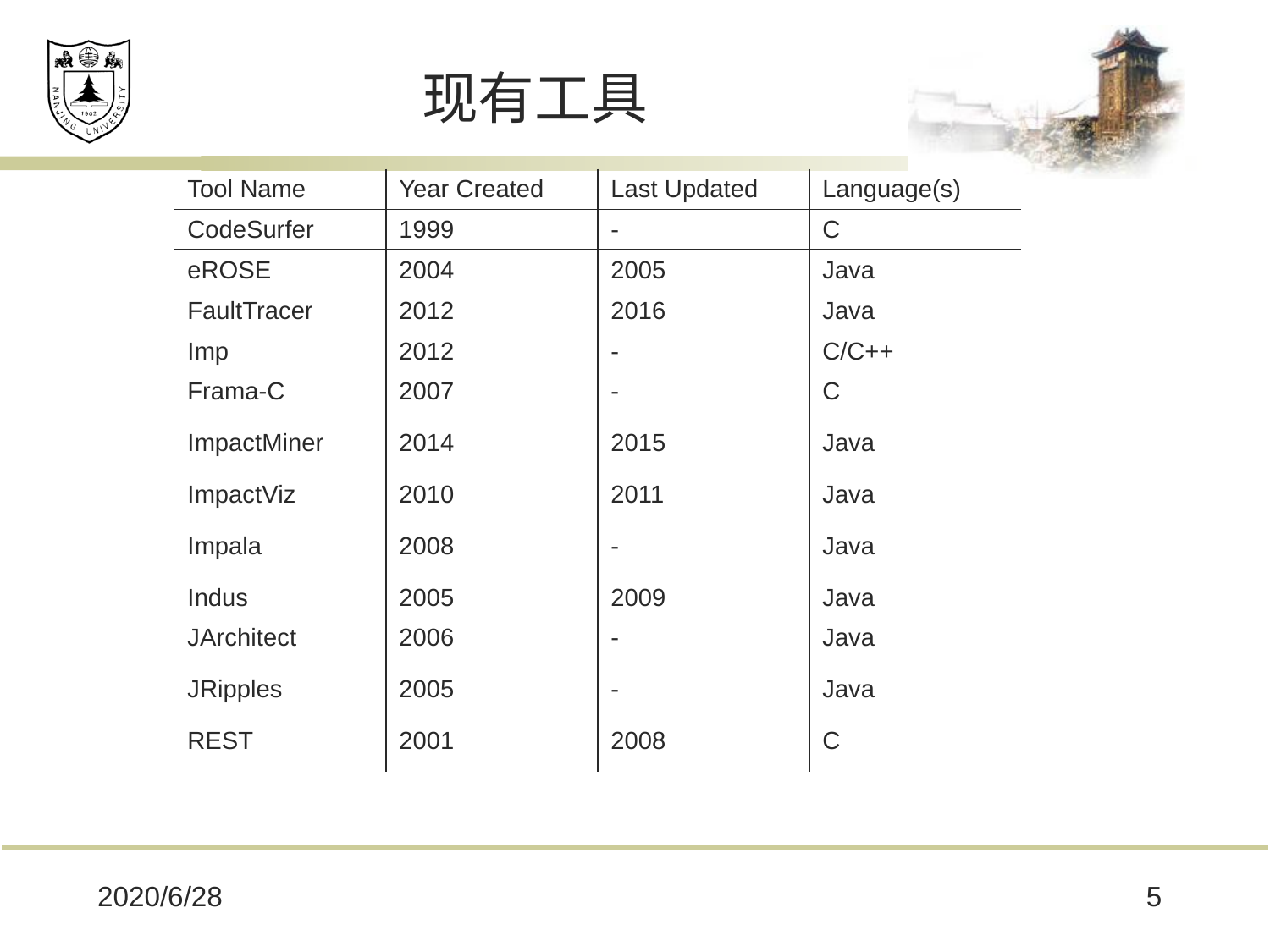

# 现有工具
| Tool Name | Year Created | Last Updated | Language(s) |
| --- | --- | --- | --- |
| CodeSurfer | 1999 | - | C |
| eROSE | 2004 | 2005 | Java |
| FaultTracer | 2012 | 2016 | Java |
| Imp | 2012 | - | C/C++ |
| Frama-C | 2007 | - | C |
| ImpactMiner | 2014 | 2015 | Java |
| ImpactViz | 2010 | 2011 | Java |
| Impala | 2008 | - | Java |
| Indus | 2005 | 2009 | Java |
| JArchitect | 2006 | - | Java |
| JRipples | 2005 | - | Java |
| REST | 2001 | 2008 | C |
2020/6/28
5